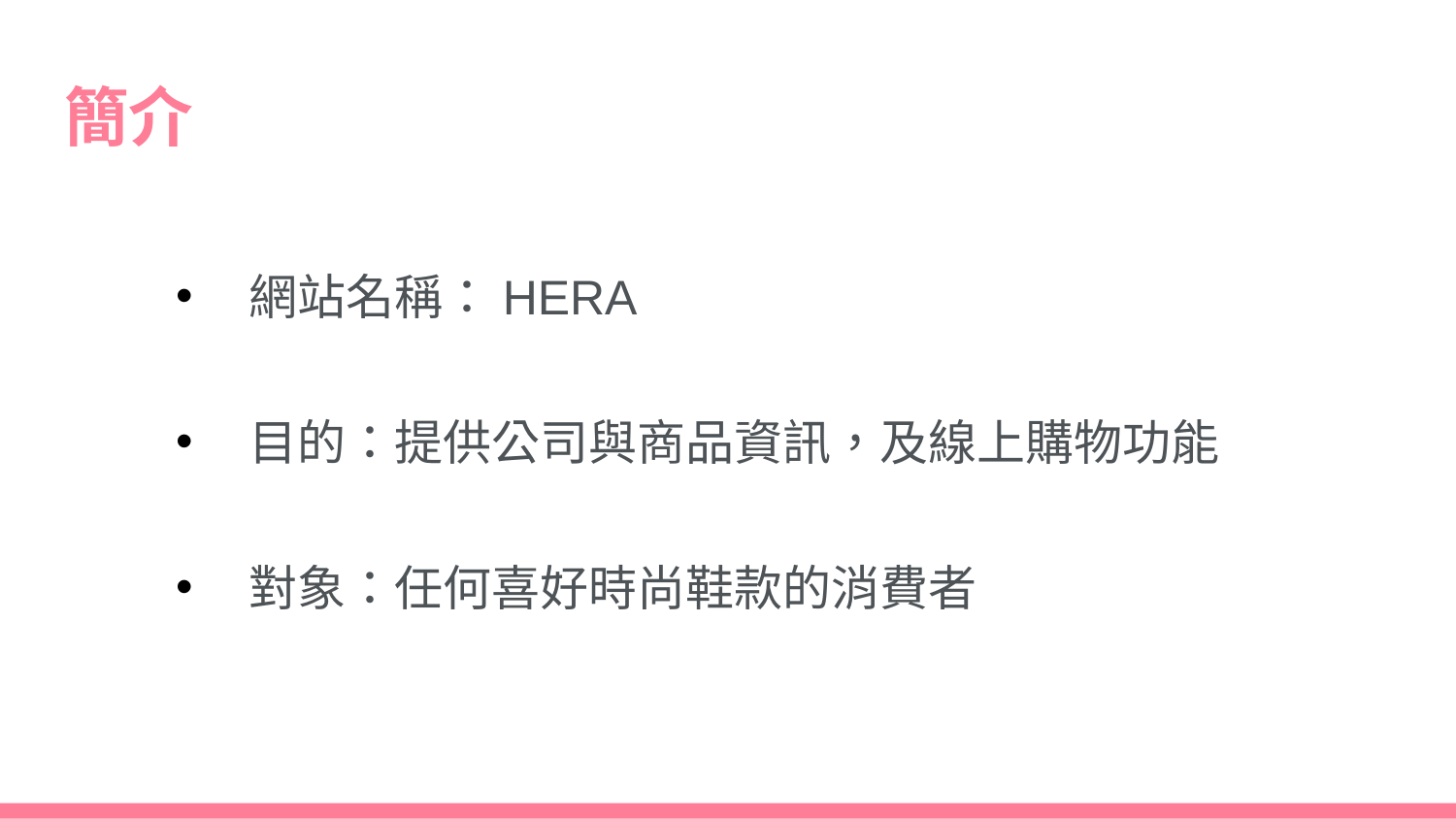

# 簡介
網站名稱：HERA
目的：提供公司與商品資訊，及線上購物功能
對象：任何喜好時尚鞋款的消費者